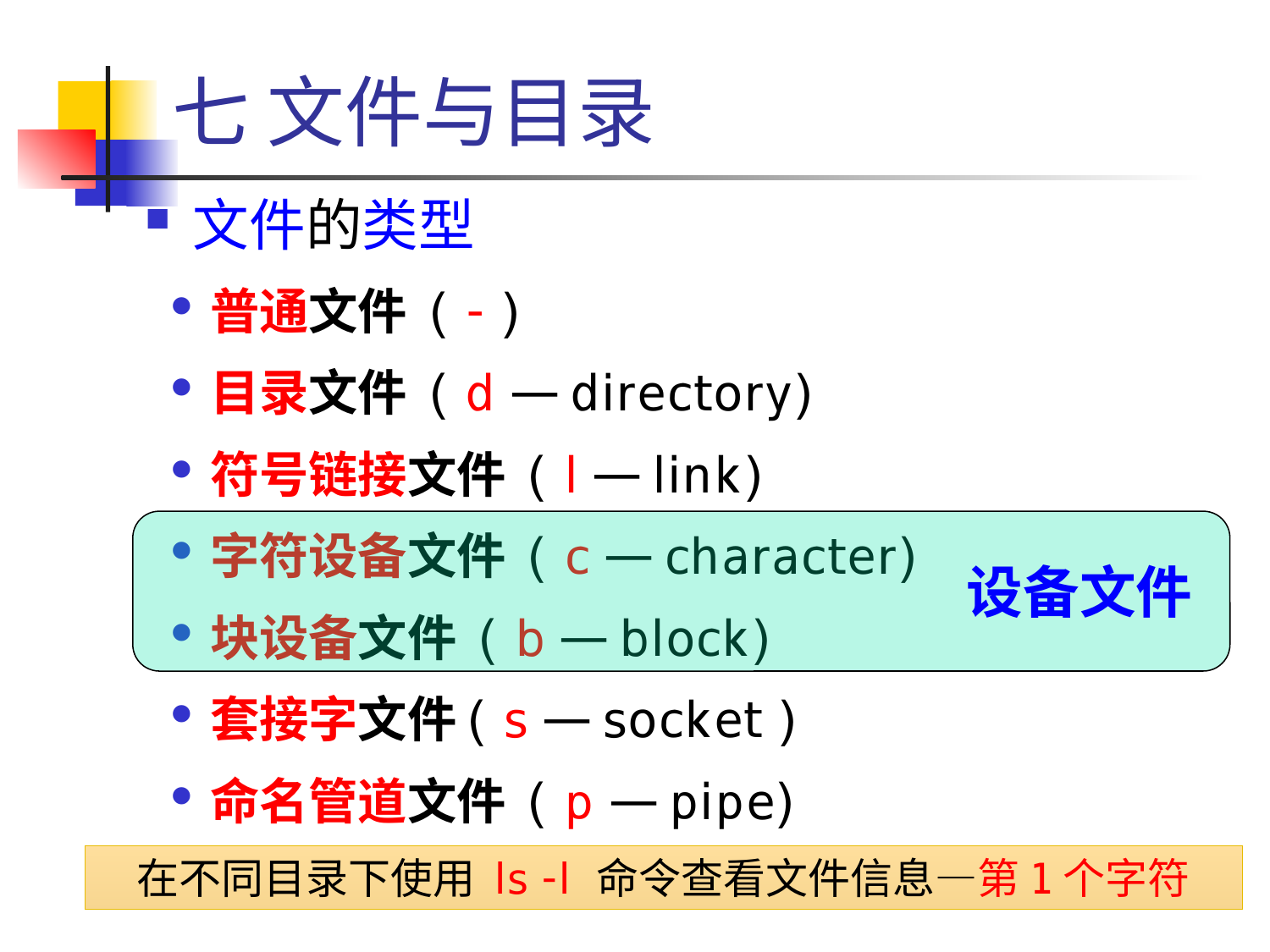

七 文件与目录
文件的类型
普通文件 ( - )
目录文件 ( d — directory)
符号链接文件 ( l — link)
字符设备文件 ( c — character)
块设备文件 ( b — block)
套接字文件( s — socket )
命名管道文件 ( p — pipe)

设备文件
在不同目录下使用 ls -l 命令查看文件信息—第1个字符